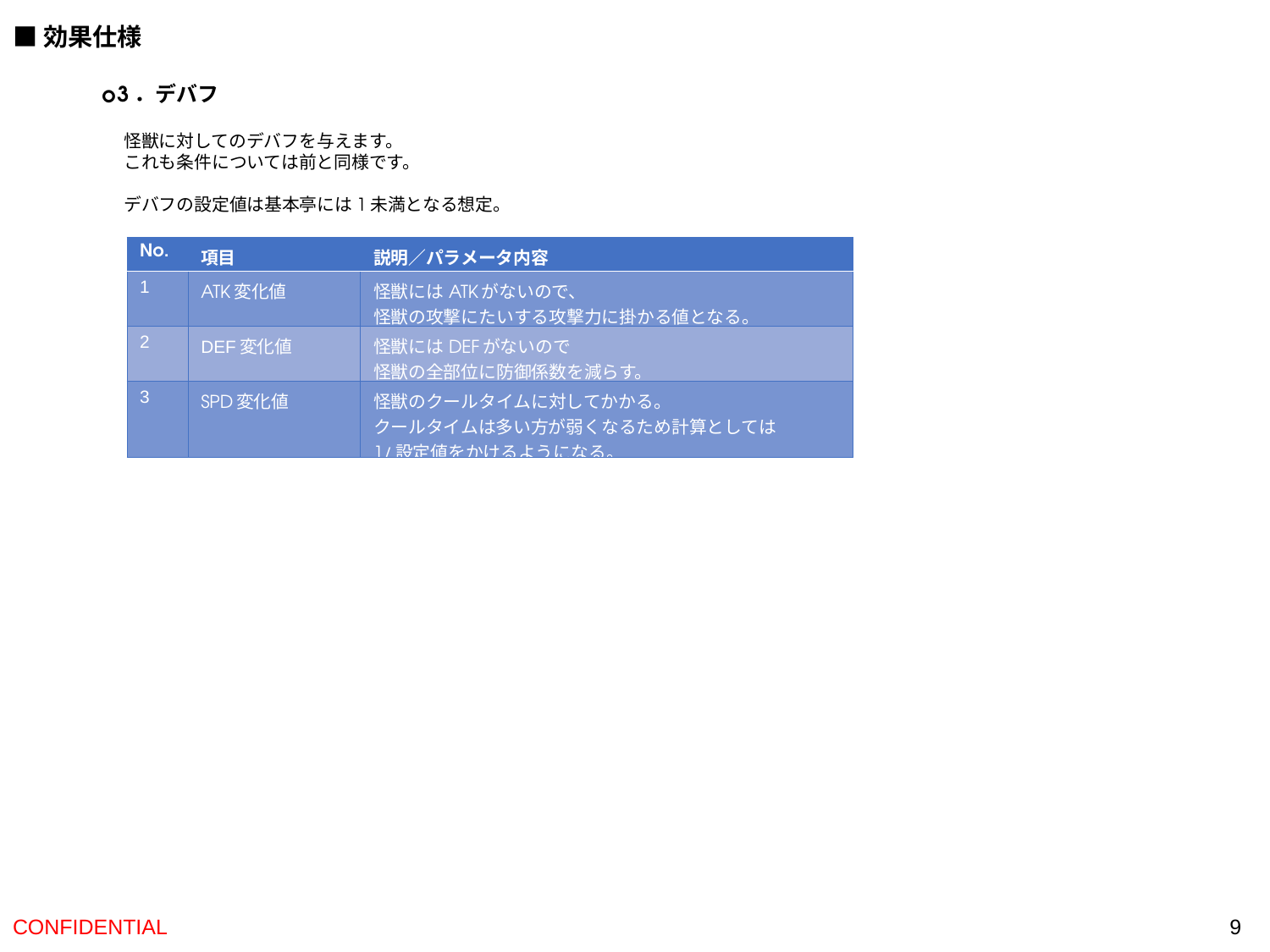

■効果仕様
○3．デバフ
怪獣に対してのデバフを与えます。
これも条件については前と同様です。

デバフの設定値は基本亭には1未満となる想定。
| No. | 項目 | 説明／パラメータ内容 |
| --- | --- | --- |
| 1 | ATK変化値 | 怪獣にはATKがないので、 怪獣の攻撃にたいする攻撃力に掛かる値となる。 |
| 2 | DEF変化値 | 怪獣にはDEFがないので 怪獣の全部位に防御係数を減らす。 |
| 3 | SPD変化値 | 怪獣のクールタイムに対してかかる。 クールタイムは多い方が弱くなるため計算としては 1/設定値をかけるようになる。 |
9
CONFIDENTIAL